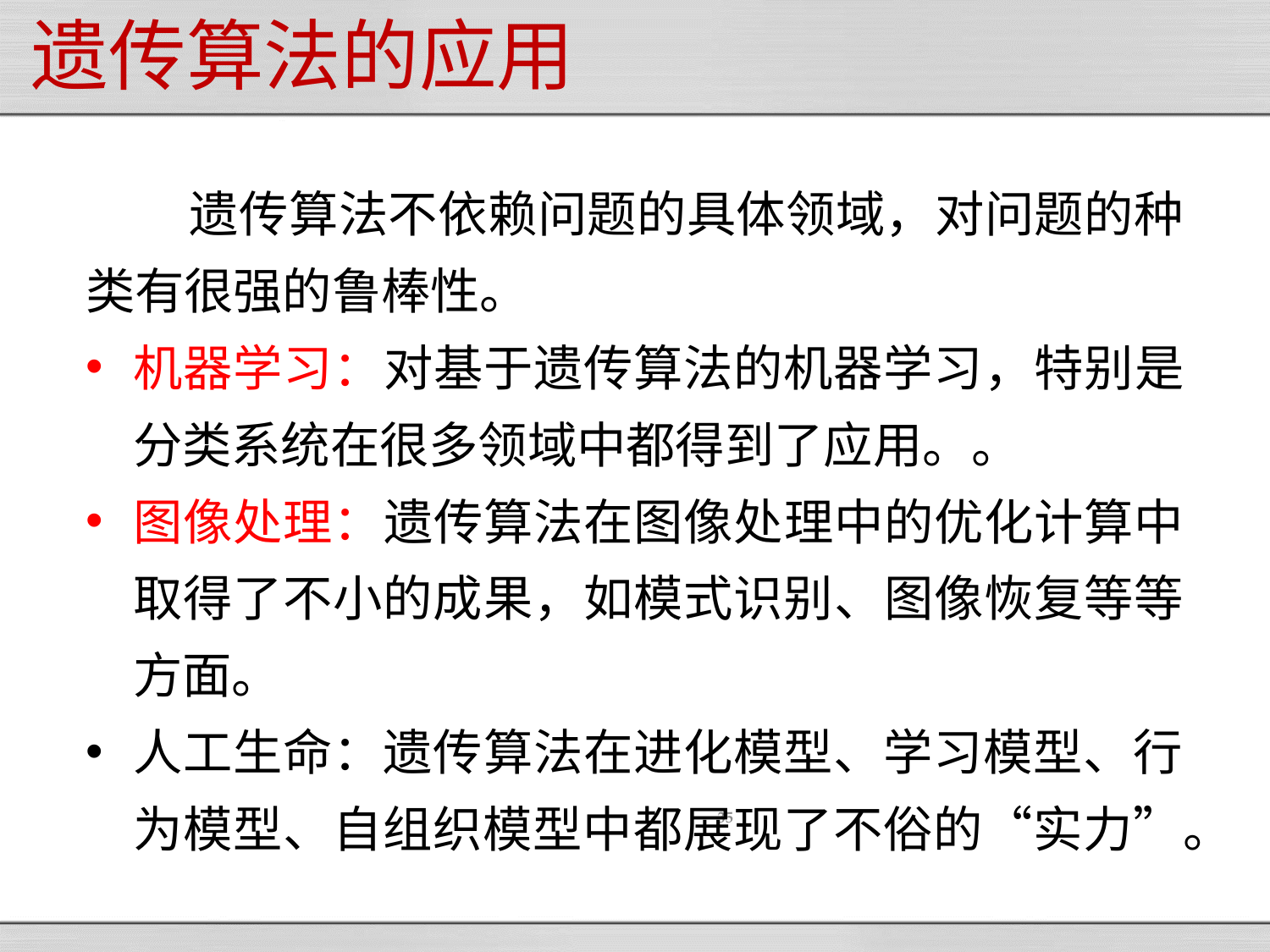

# 遗传算法的应用
        遗传算法不依赖问题的具体领域，对问题的种类有很强的鲁棒性。
机器学习：对基于遗传算法的机器学习，特别是分类系统在很多领域中都得到了应用。。
图像处理：遗传算法在图像处理中的优化计算中取得了不小的成果，如模式识别、图像恢复等等方面。
人工生命：遗传算法在进化模型、学习模型、行为模型、自组织模型中都展现了不俗的“实力”。
35